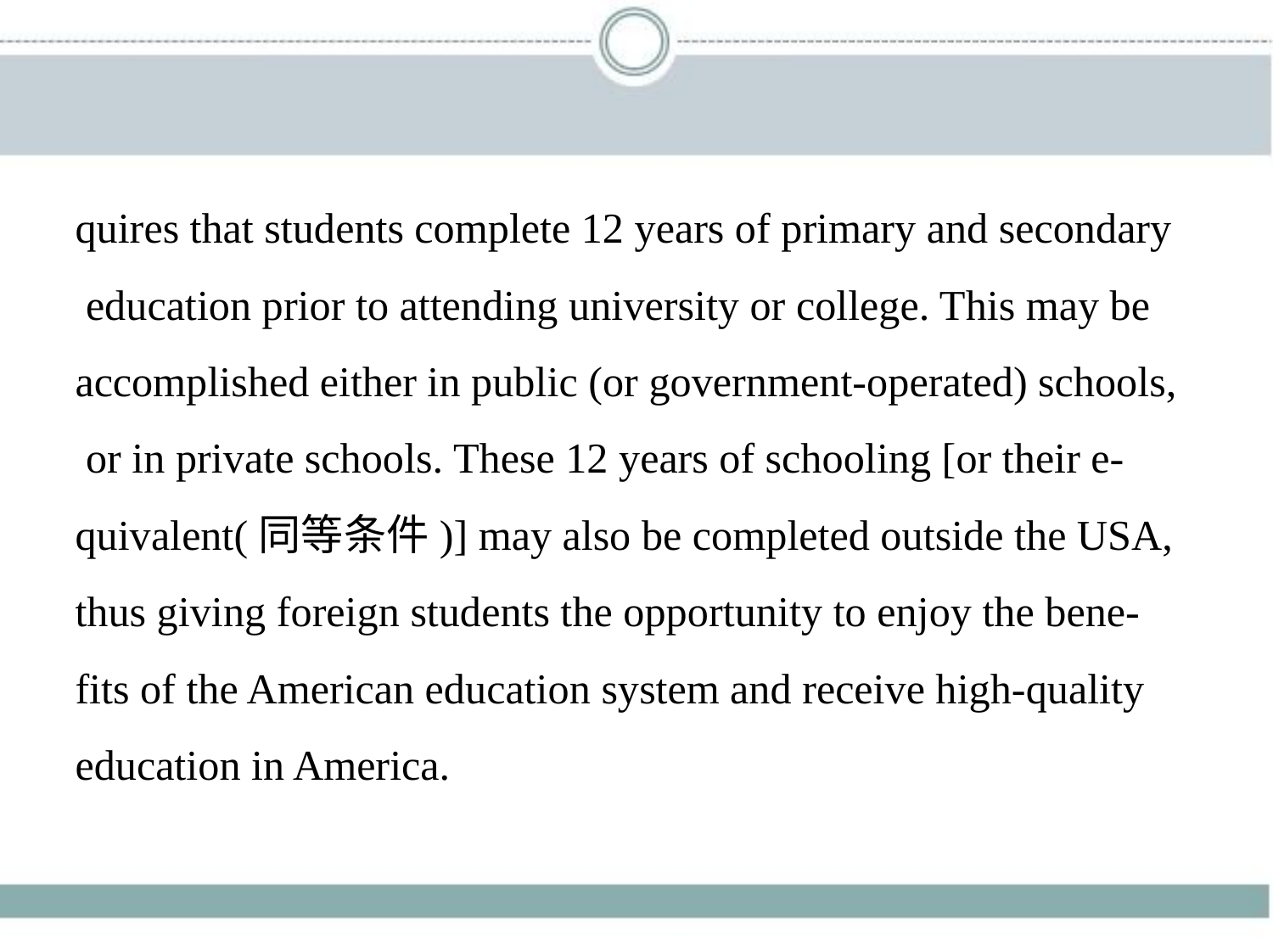

quires that students complete 12 years of primary and secondary
 education prior to attending university or college. This may be
accomplished either in public (or government-operated) schools,
 or in private schools. These 12 years of schooling [or their e-
quivalent(同等条件)] may also be completed outside the USA,
thus giving foreign students the opportunity to enjoy the bene-
fits of the American education system and receive high-quality
education in America.